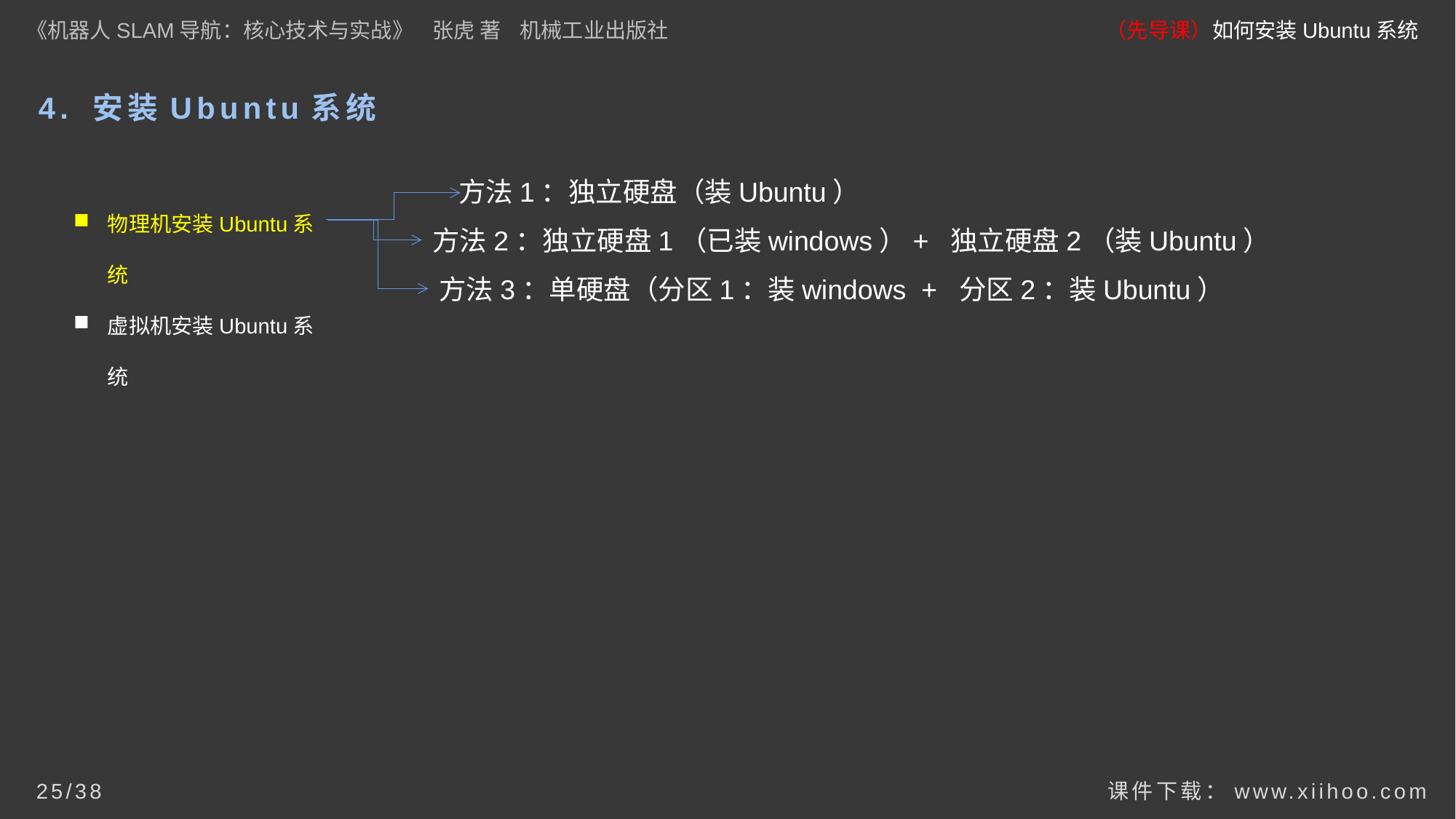

《机器人SLAM导航：核心技术与实战》    张虎 著    机械工业出版社
（先导课）如何安装Ubuntu系统
# 4. 安装Ubuntu系统
方法1：独立硬盘（装Ubuntu）
物理机安装Ubuntu系统
虚拟机安装Ubuntu系统
方法2：独立硬盘1（已装windows）+  独立硬盘2（装Ubuntu）
方法3：单硬盘（分区1：装windows  +  分区2：装Ubuntu）
课件下载：www.xiihoo.com
25/38